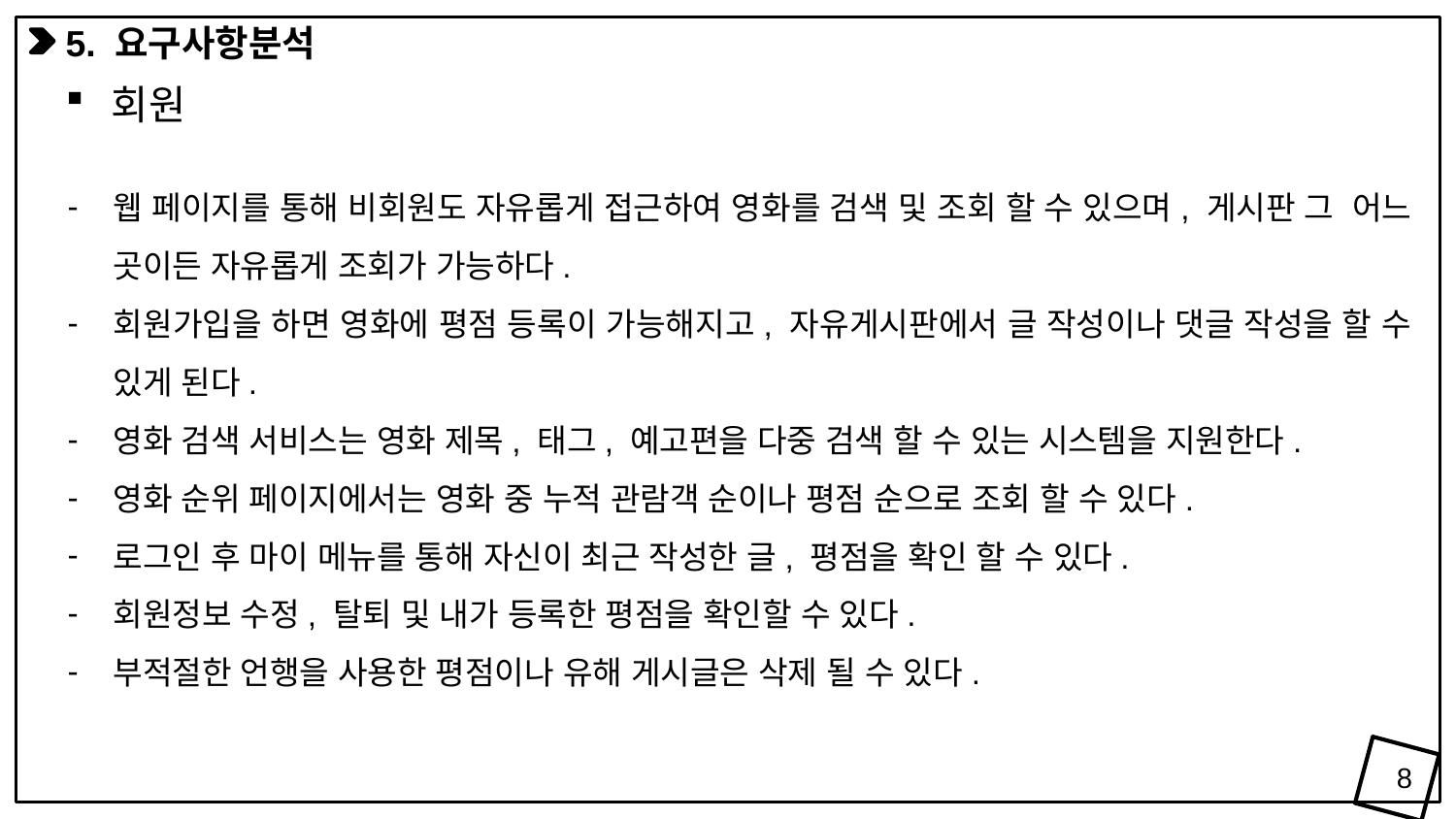

5. 요구사항분석

회원
웹 페이지를 통해 비회원도 자유롭게 접근하여 영화를 검색 및 조회 할 수 있으며, 게시판 그  어느 곳이든 자유롭게 조회가 가능하다.
회원가입을 하면 영화에 평점 등록이 가능해지고, 자유게시판에서 글 작성이나 댓글 작성을 할 수 있게 된다.
영화 검색 서비스는 영화 제목, 태그, 예고편을 다중 검색 할 수 있는 시스템을 지원한다.
영화 순위 페이지에서는 영화 중 누적 관람객 순이나 평점 순으로 조회 할 수 있다.
로그인 후 마이 메뉴를 통해 자신이 최근 작성한 글, 평점을 확인 할 수 있다.
회원정보 수정, 탈퇴 및 내가 등록한 평점을 확인할 수 있다.
부적절한 언행을 사용한 평점이나 유해 게시글은 삭제 될 수 있다.

8